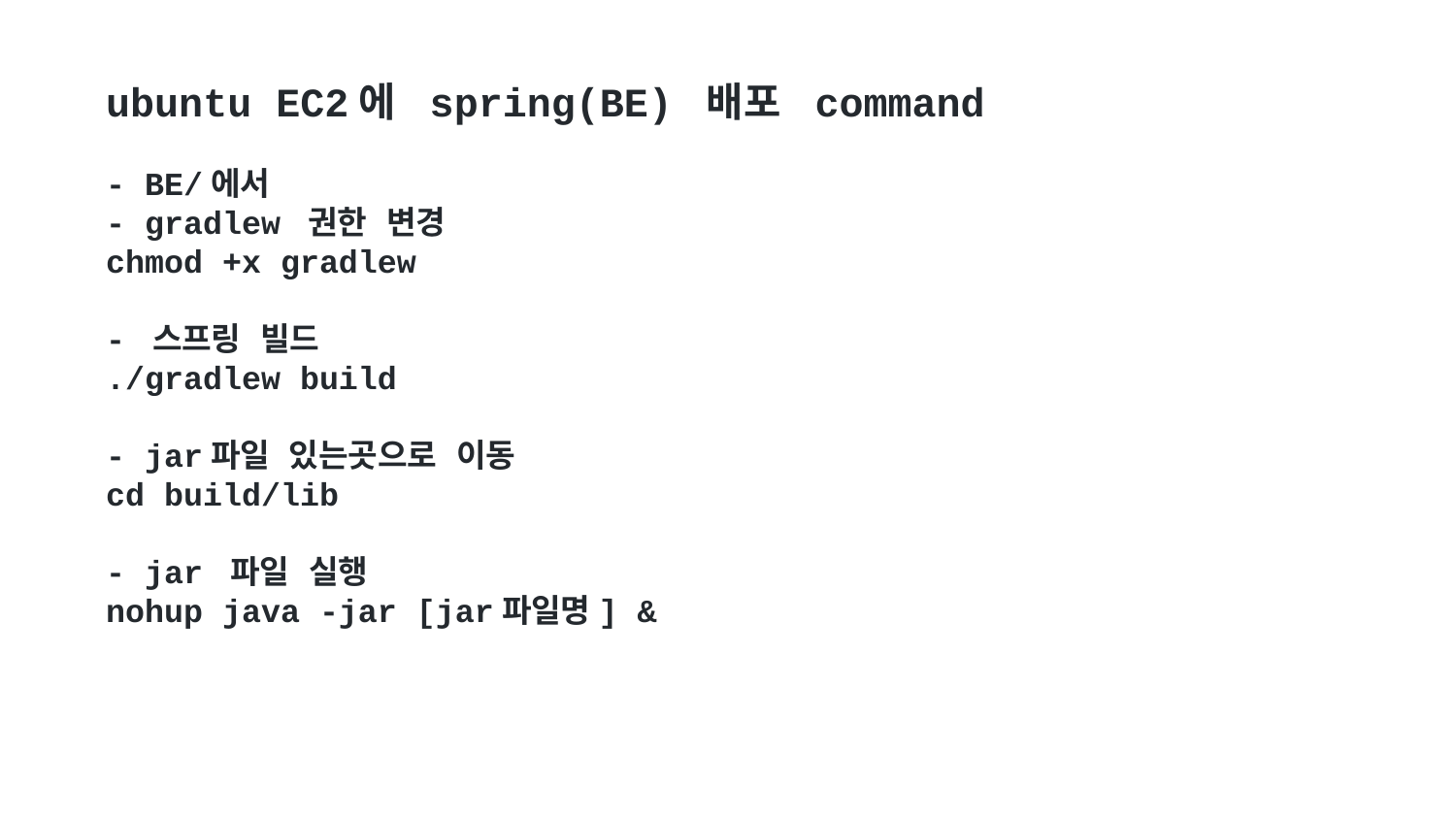

ubuntu EC2에 spring(BE) 배포 command

- BE/에서
- gradlew 권한 변경
chmod +x gradlew

- 스프링 빌드
./gradlew build

- jar파일 있는곳으로 이동
cd build/lib

- jar 파일 실행
nohup java -jar [jar파일명] &